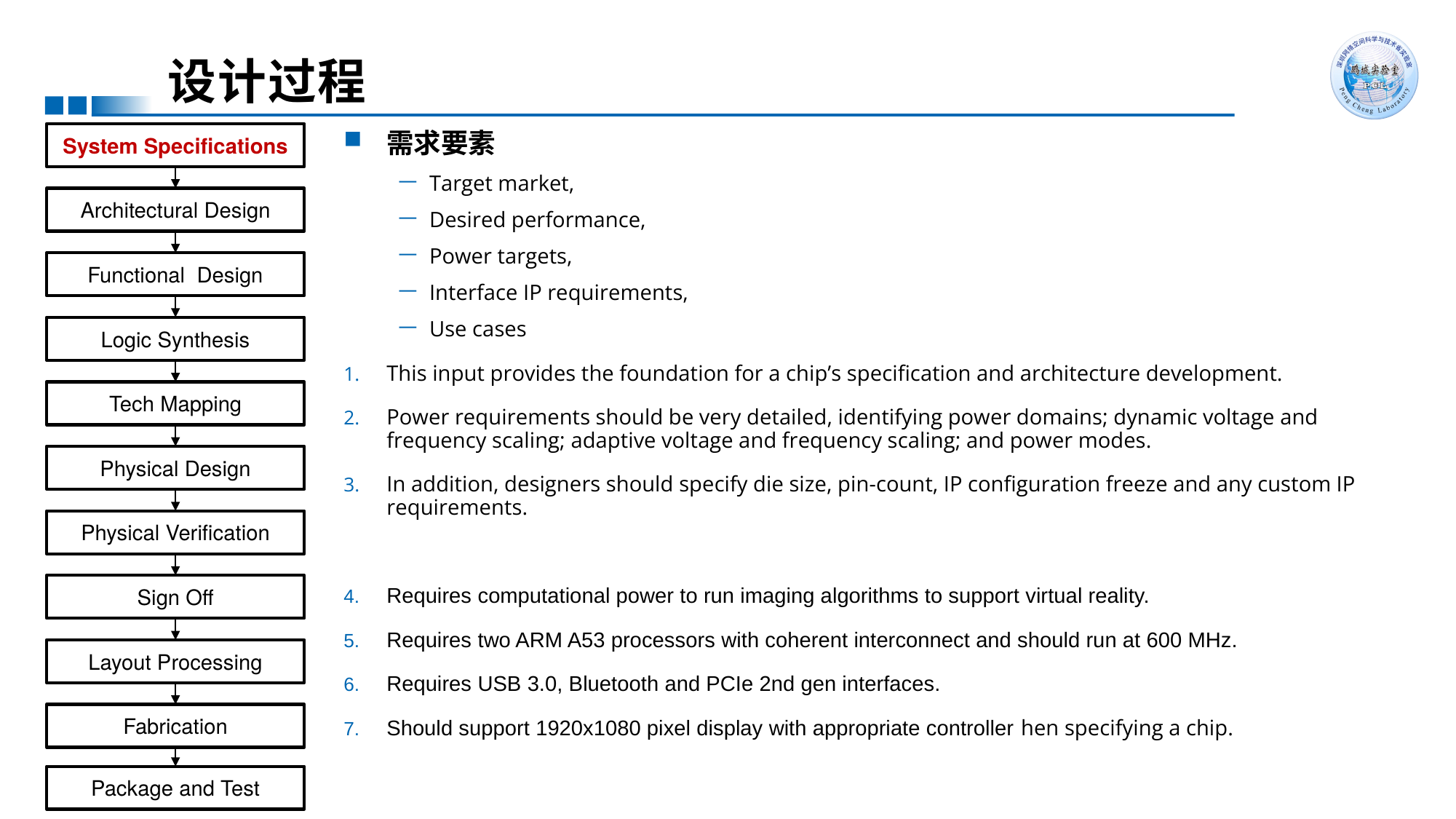

# 设计过程
System Specifications
Architectural Design
Functional  Design
Logic Synthesis
Tech Mapping
Physical Design
Physical Verification
Sign Off
Layout Processing
Fabrication
Package and Test
需求要素
Target market,
Desired performance,
Power targets,
Interface IP requirements,
Use cases
This input provides the foundation for a chip’s specification and architecture development.
Power requirements should be very detailed, identifying power domains; dynamic voltage and frequency scaling; adaptive voltage and frequency scaling; and power modes.
In addition, designers should specify die size, pin-count, IP configuration freeze and any custom IP requirements.

Requires computational power to run imaging algorithms to support virtual reality.
Requires two ARM A53 processors with coherent interconnect and should run at 600 MHz.
Requires USB 3.0, Bluetooth and PCIe 2nd gen interfaces.
Should support 1920x1080 pixel display with appropriate controller hen specifying a chip.